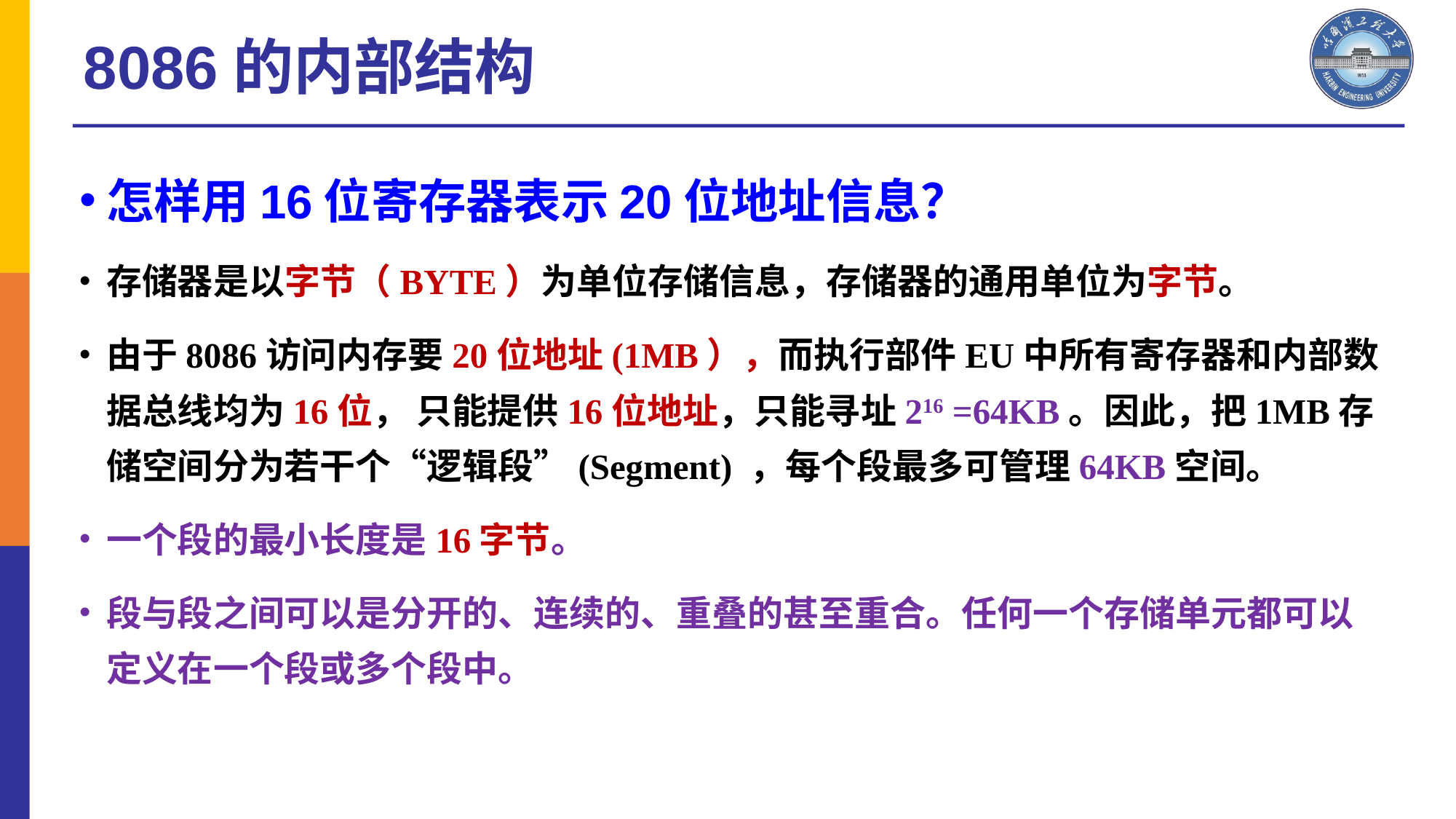

8086的内部结构
怎样用16位寄存器表示20位地址信息？
存储器是以字节（BYTE）为单位存储信息，存储器的通用单位为字节。
由于8086访问内存要20位地址(1MB），而执行部件EU中所有寄存器和内部数据总线均为16位， 只能提供16位地址，只能寻址216 =64KB。因此，把1MB存储空间分为若干个“逻辑段”(Segment) ，每个段最多可管理64KB空间。
一个段的最小长度是16字节。
段与段之间可以是分开的、连续的、重叠的甚至重合。任何一个存储单元都可以定义在一个段或多个段中。